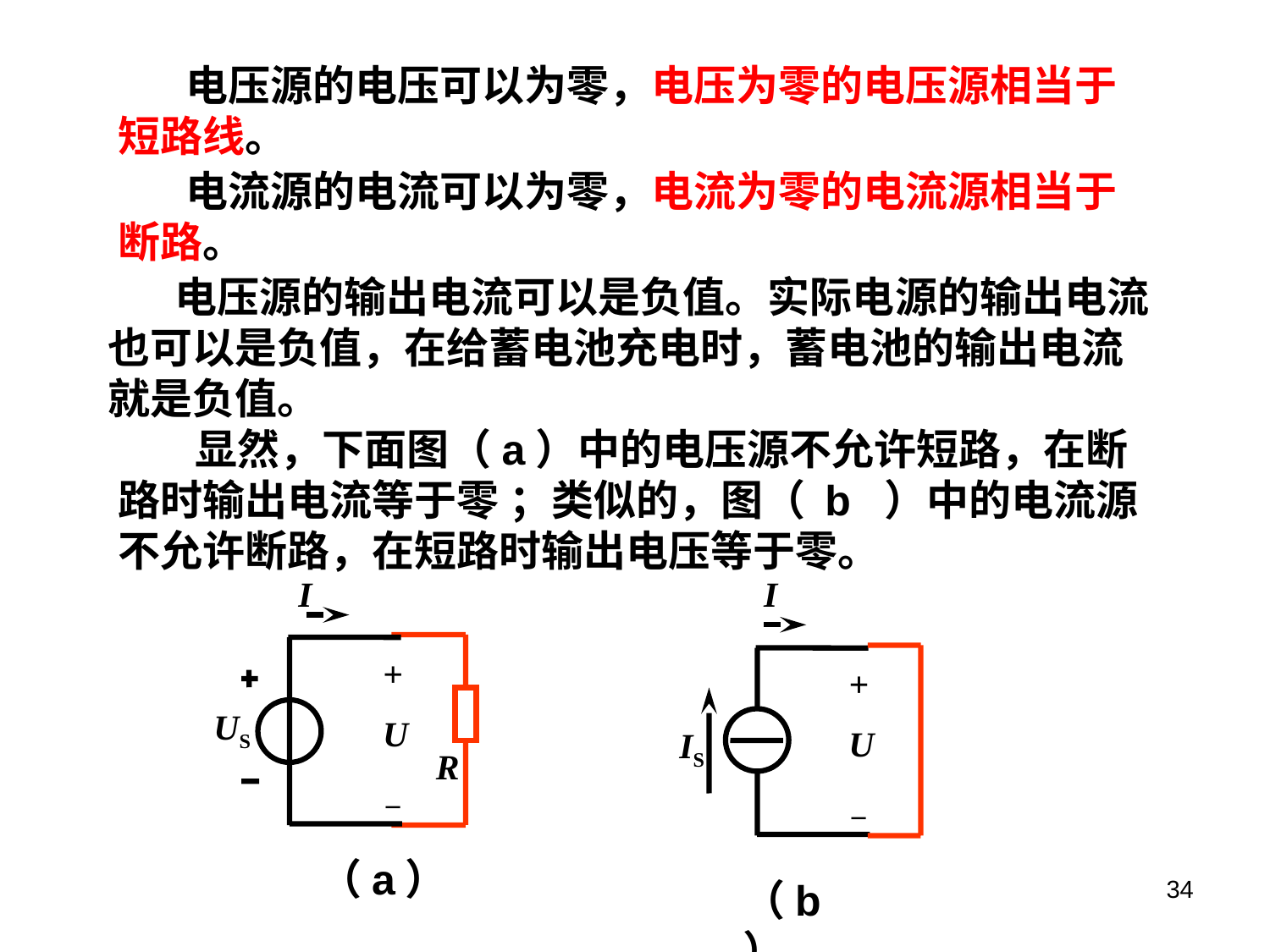

电压源的电压可以为零，电压为零的电压源相当于短路线。
      电流源的电流可以为零，电流为零的电流源相当于断路。
      电压源的输出电流可以是负值。实际电源的输出电流也可以是负值，在给蓄电池充电时，蓄电池的输出电流就是负值。
       显然，下面图（a）中的电压源不允许短路，在断路时输出电流等于零 ；类似的，图（ b  ）中的电流源不允许断路，在短路时输出电压等于零。
I

+
U
－
US

R

（a）
I

+
U
－

IS

（b）

34